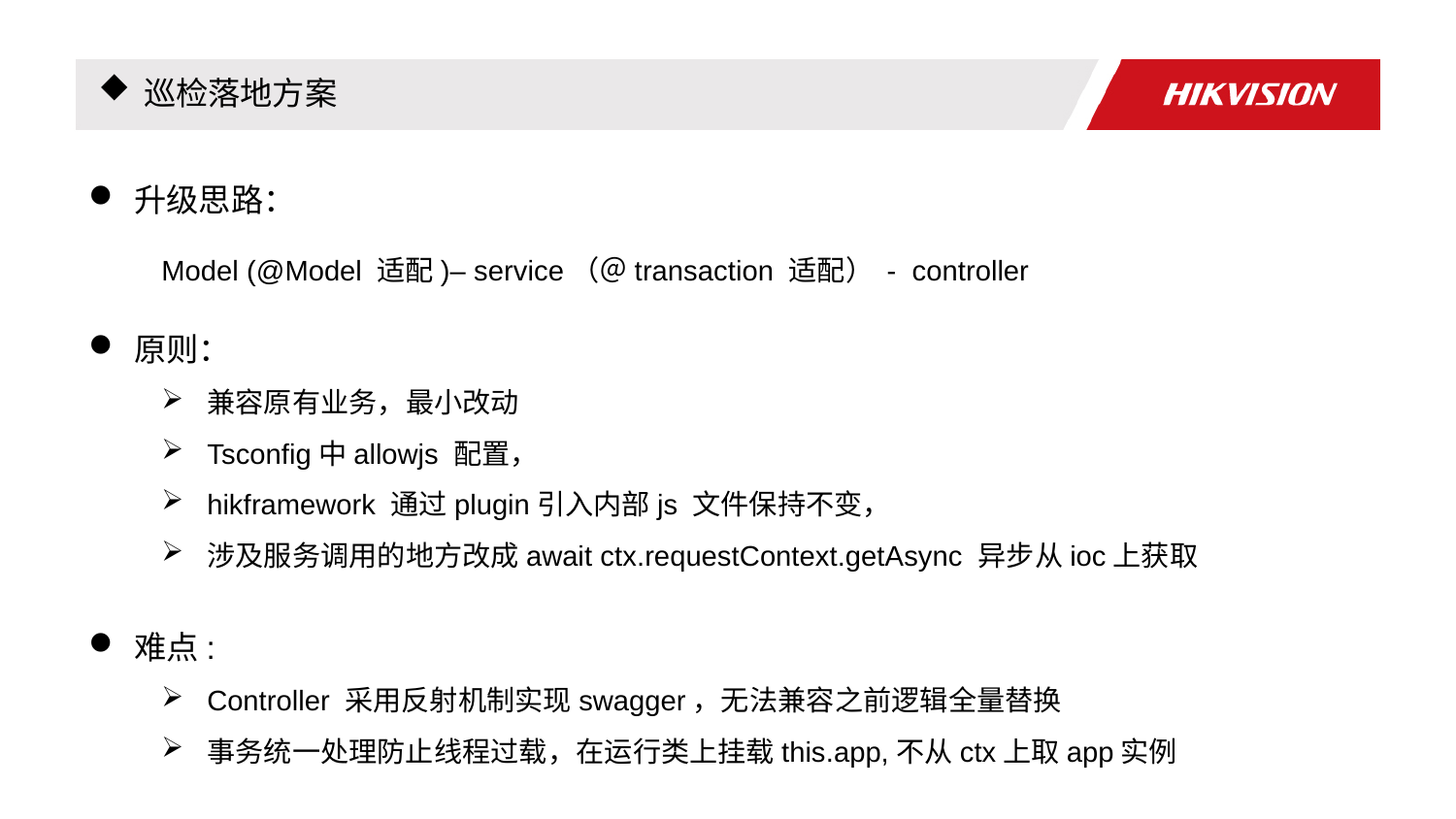

巡检落地方案
升级思路：
Model (@Model 适配)– service（＠transaction 适配） -  controller
原则：
兼容原有业务，最小改动
Tsconfig中allowjs 配置，
hikframework 通过plugin引入内部js 文件保持不变，
涉及服务调用的地方改成await ctx.requestContext.getAsync 异步从ioc上获取
难点:
Controller 采用反射机制实现swagger，无法兼容之前逻辑全量替换
事务统一处理防止线程过载，在运行类上挂载this.app,不从ctx上取app实例